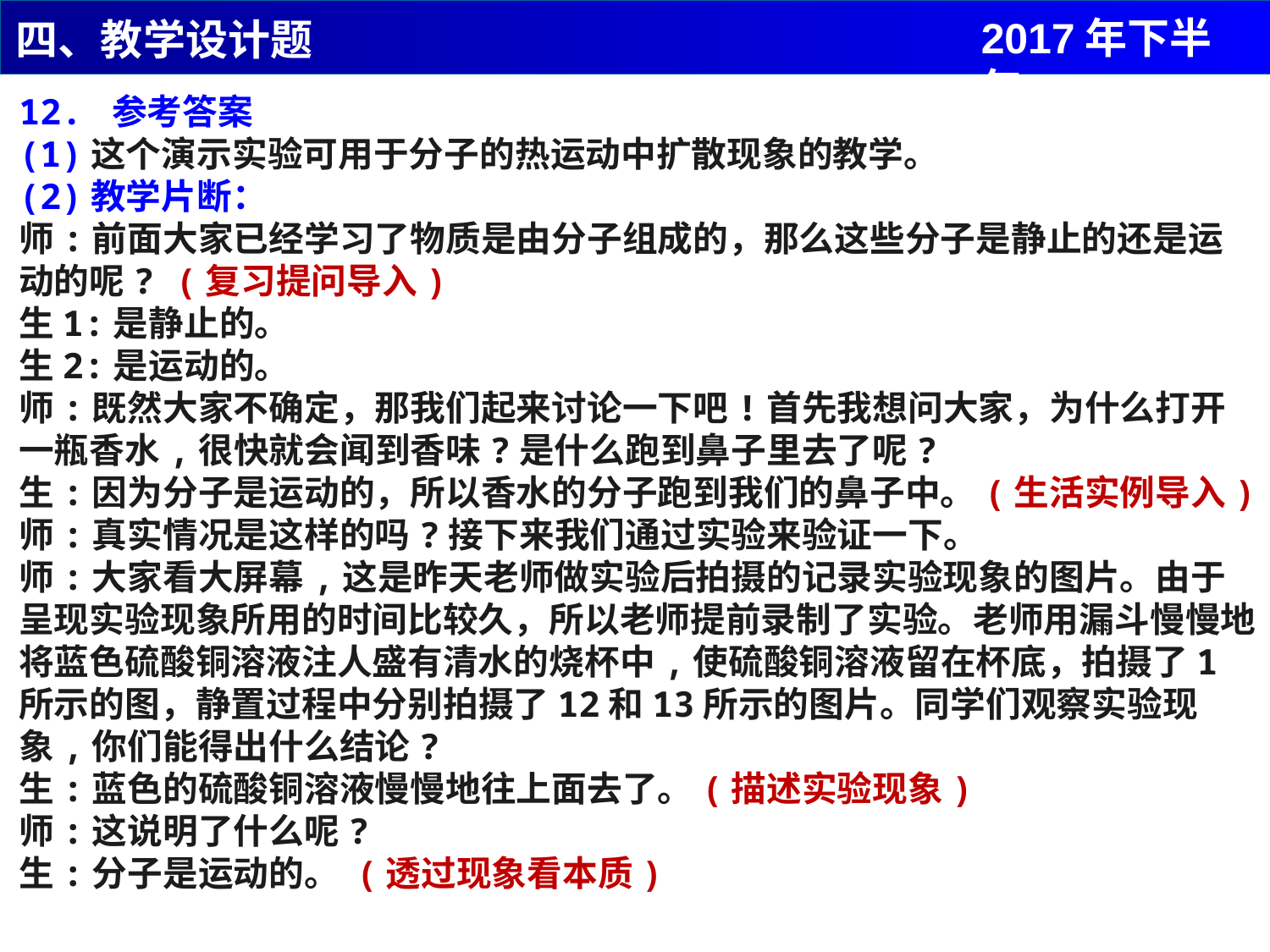

2017年下半年
四、教学设计题
12. 参考答案
(1)这个演示实验可用于分子的热运动中扩散现象的教学。
(2)教学片断：
师:前面大家已经学习了物质是由分子组成的，那么这些分子是静止的还是运动的呢? (复习提问导入)
生1:是静止的。
生2:是运动的。
师:既然大家不确定，那我们起来讨论一下吧!首先我想问大家，为什么打开一瓶香水,很快就会闻到香味?是什么跑到鼻子里去了呢?
生:因为分子是运动的，所以香水的分子跑到我们的鼻子中。(生活实例导入)
师:真实情况是这样的吗?接下来我们通过实验来验证一下。
师:大家看大屏幕,这是昨天老师做实验后拍摄的记录实验现象的图片。由于呈现实验现象所用的时间比较久，所以老师提前录制了实验。老师用漏斗慢慢地将蓝色硫酸铜溶液注人盛有清水的烧杯中,使硫酸铜溶液留在杯底，拍摄了1所示的图，静置过程中分别拍摄了12和13所示的图片。同学们观察实验现象,你们能得出什么结论?
生:蓝色的硫酸铜溶液慢慢地往上面去了。(描述实验现象)
师:这说明了什么呢?
生:分子是运动的。 (透过现象看本质)